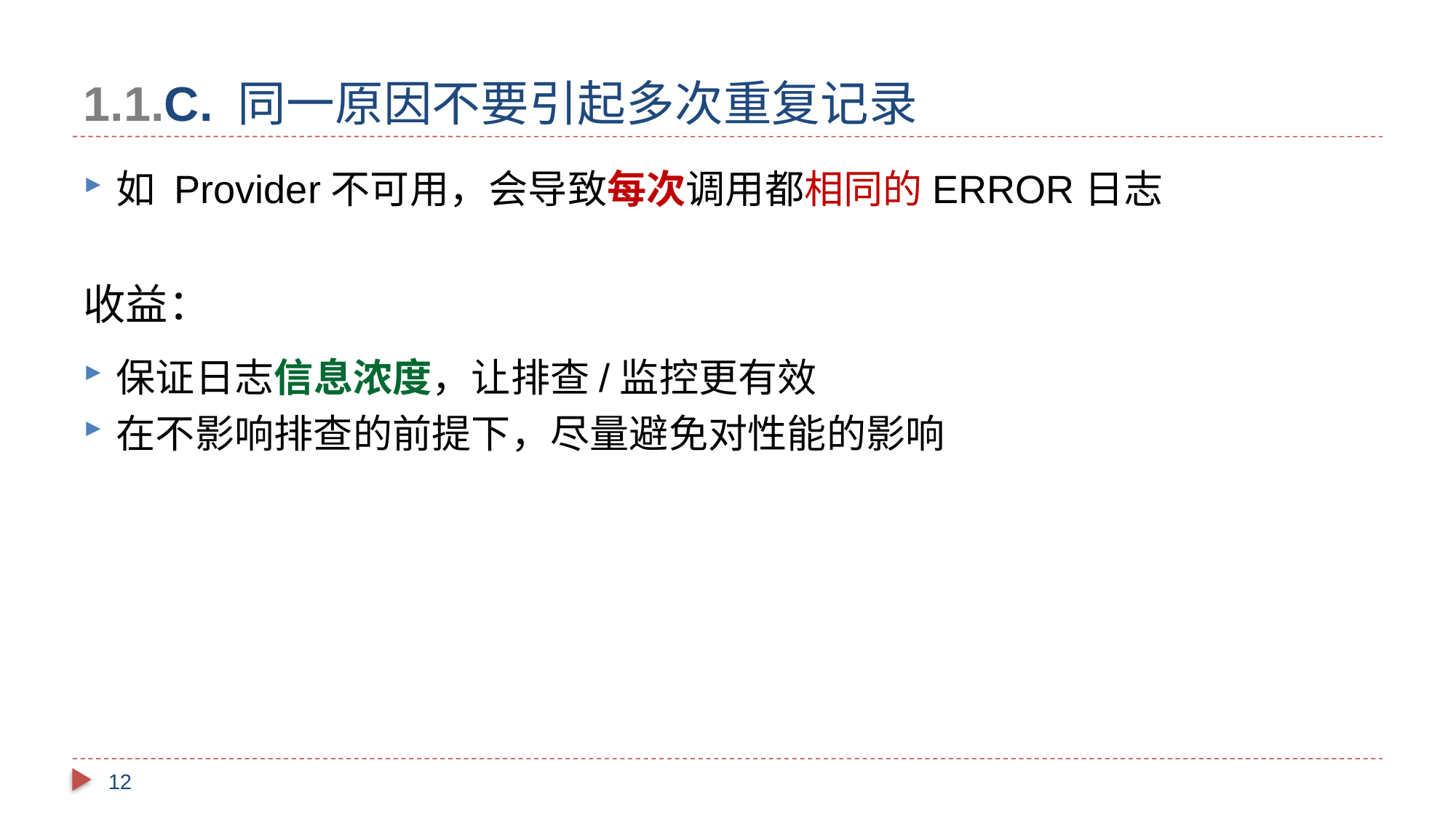

# 1.1.C. 同一原因不要引起多次重复记录
如 Provider不可用，会导致每次调用都相同的ERROR日志

收益：
保证日志信息浓度，让排查/监控更有效
在不影响排查的前提下，尽量避免对性能的影响
12